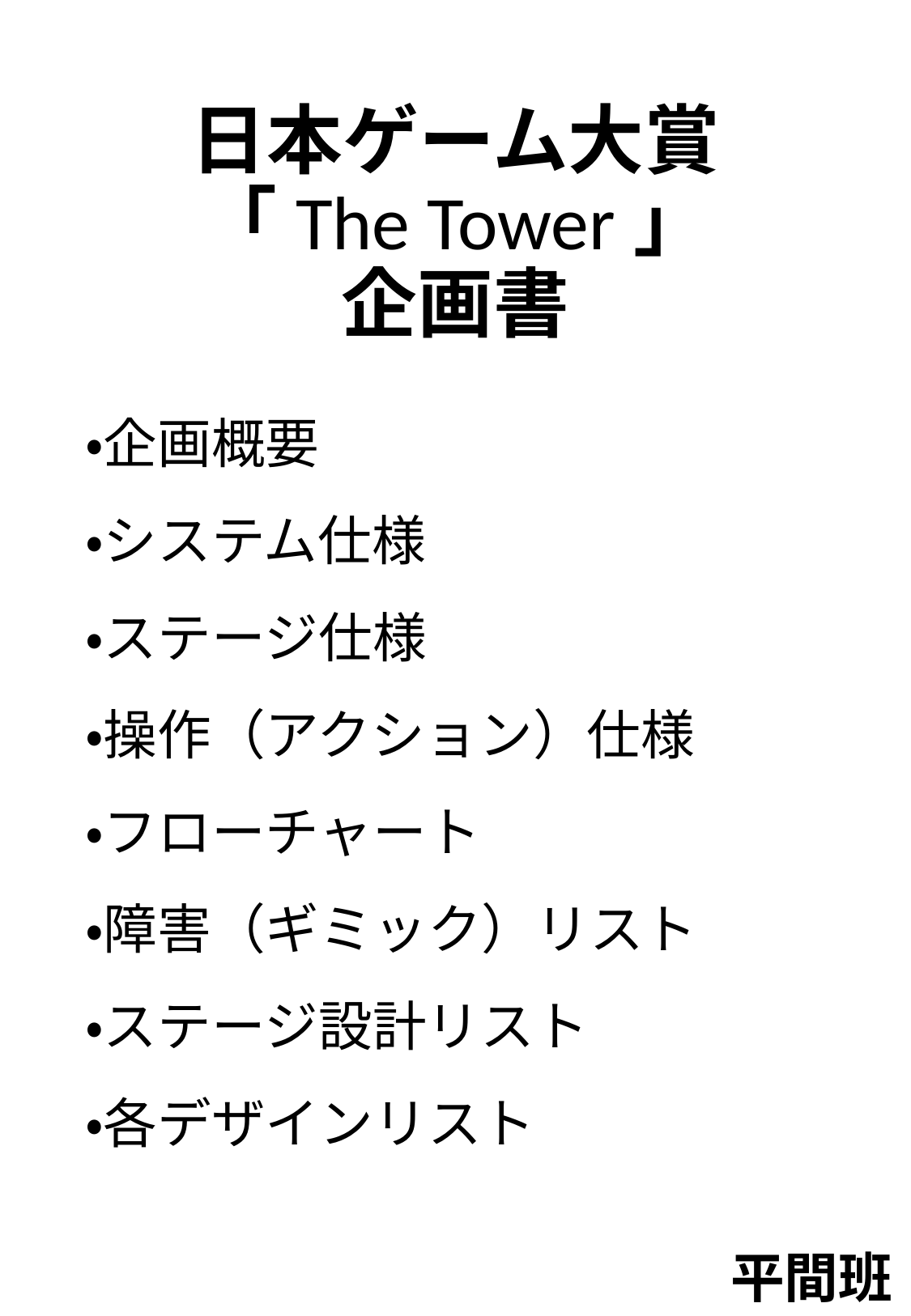

# 日本ゲーム大賞 「The Tower」 企画書
・企画概要
・システム仕様
・ステージ仕様
・操作（アクション）仕様
・フローチャート
・障害（ギミック）リスト
・ステージ設計リスト
・各デザインリスト

平間班